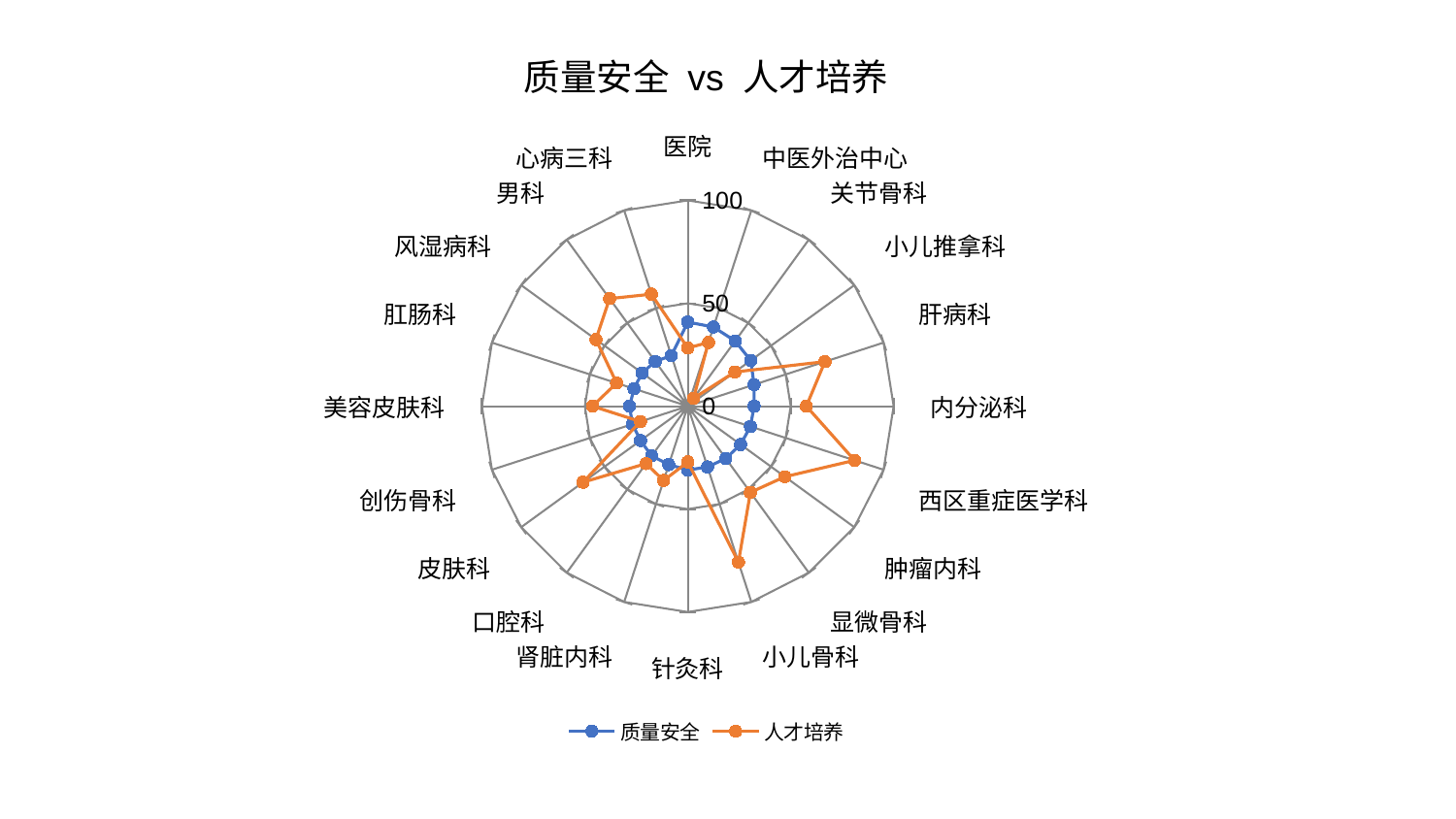

### Chart: 质量安全 vs 人才培养

| Category | 质量安全 | 人才培养 |
|---|---|---|
| 医院 | 40.88118051619231 | 28.263621926731684 |
| 中医外治中心 | 40.43663401332797 | 32.580467103630276 |
| 关节骨科 | 39.19442281096952 | 4.764062319064291 |
| 小儿推拿科 | 37.789039028156495 | 28.31586014569204 |
| 肝病科 | 33.86939743029967 | 70.06699781852063 |
| 内分泌科 | 32.25167530799284 | 57.603336970596864 |
| 西区重症医学科 | 32.00930036349154 | 85.1837354872175 |
| 肿瘤内科 | 31.725017133334745 | 58.305499641657995 |
| 显微骨科 | 31.440281874945534 | 51.77963790222926 |
| 小儿骨科 | 31.078953714639415 | 79.7227563235275 |
| 针灸科 | 31.016212884816035 | 27.091109713400446 |
| 肾脏内科 | 29.861266209374953 | 37.98312957646278 |
| 口腔科 | 29.84863951627377 | 34.491614134963136 |
| 皮肤科 | 28.398808952392194 | 62.871335080997056 |
| 创伤骨科 | 28.298146401657817 | 24.19055273669015 |
| 美容皮肤科 | 28.28053008594543 | 46.293145655712316 |
| 肛肠科 | 27.485194178685738 | 36.33688322383447 |
| 风湿病科 | 27.473837702317905 | 55.13707327726646 |
| 男科 | 26.899296674633156 | 64.60406224555406 |
| 心病三科 | 25.84317487111884 | 57.22494840637331 |
12